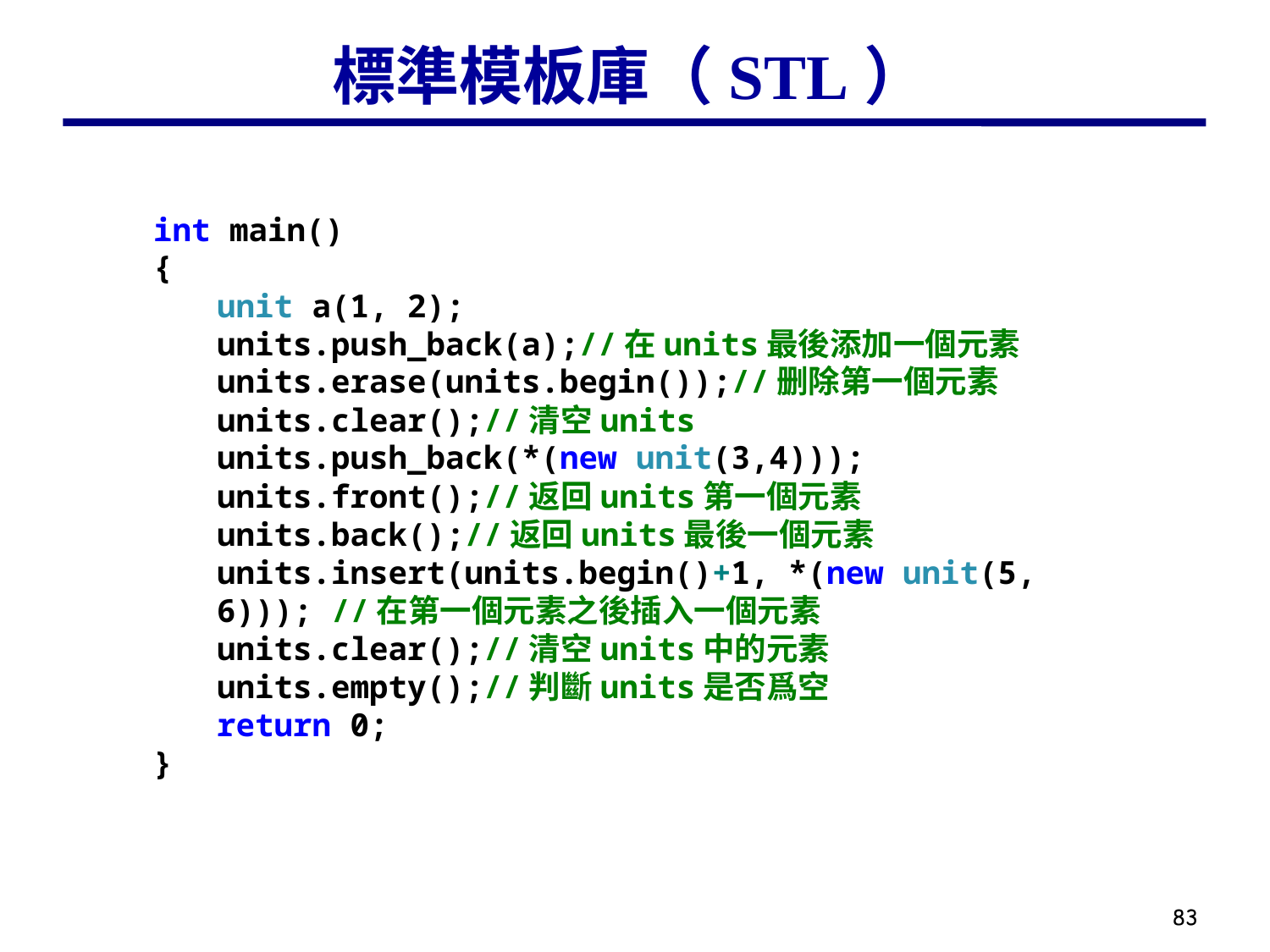

# 標準模板庫（STL）
int main()
{
unit a(1, 2);
units.push_back(a);//在units最後添加一個元素
units.erase(units.begin());//删除第一個元素
units.clear();//清空units
units.push_back(*(new unit(3,4)));
units.front();//返回units第一個元素
units.back();//返回units最後一個元素
units.insert(units.begin()+1, *(new unit(5, 6))); //在第一個元素之後插入一個元素
units.clear();//清空units中的元素
units.empty();//判斷units是否爲空
return 0;
}